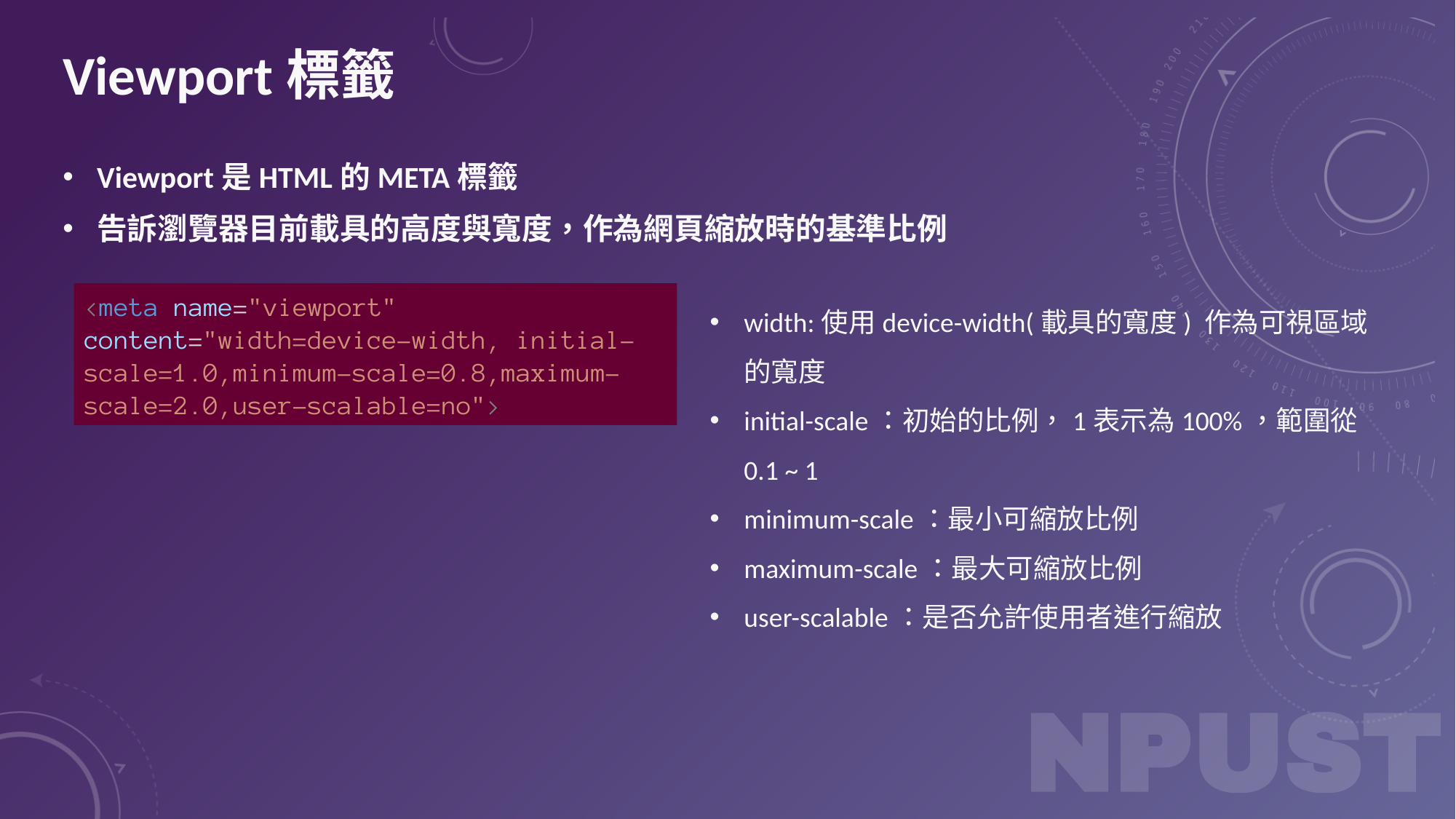

# Viewport標籤
Viewport是HTML的META標籤
告訴瀏覽器目前載具的高度與寬度，作為網頁縮放時的基準比例

<meta name="viewport" content="width=device-width, initial-scale=1.0,minimum-scale=0.8,maximum-scale=2.0,user-scalable=no">
width:使用device-width(載具的寬度) 作為可視區域的寬度
initial-scale：初始的比例，1表示為100%，範圍從0.1 ~ 1
minimum-scale：最小可縮放比例
maximum-scale：最大可縮放比例
user-scalable：是否允許使用者進行縮放